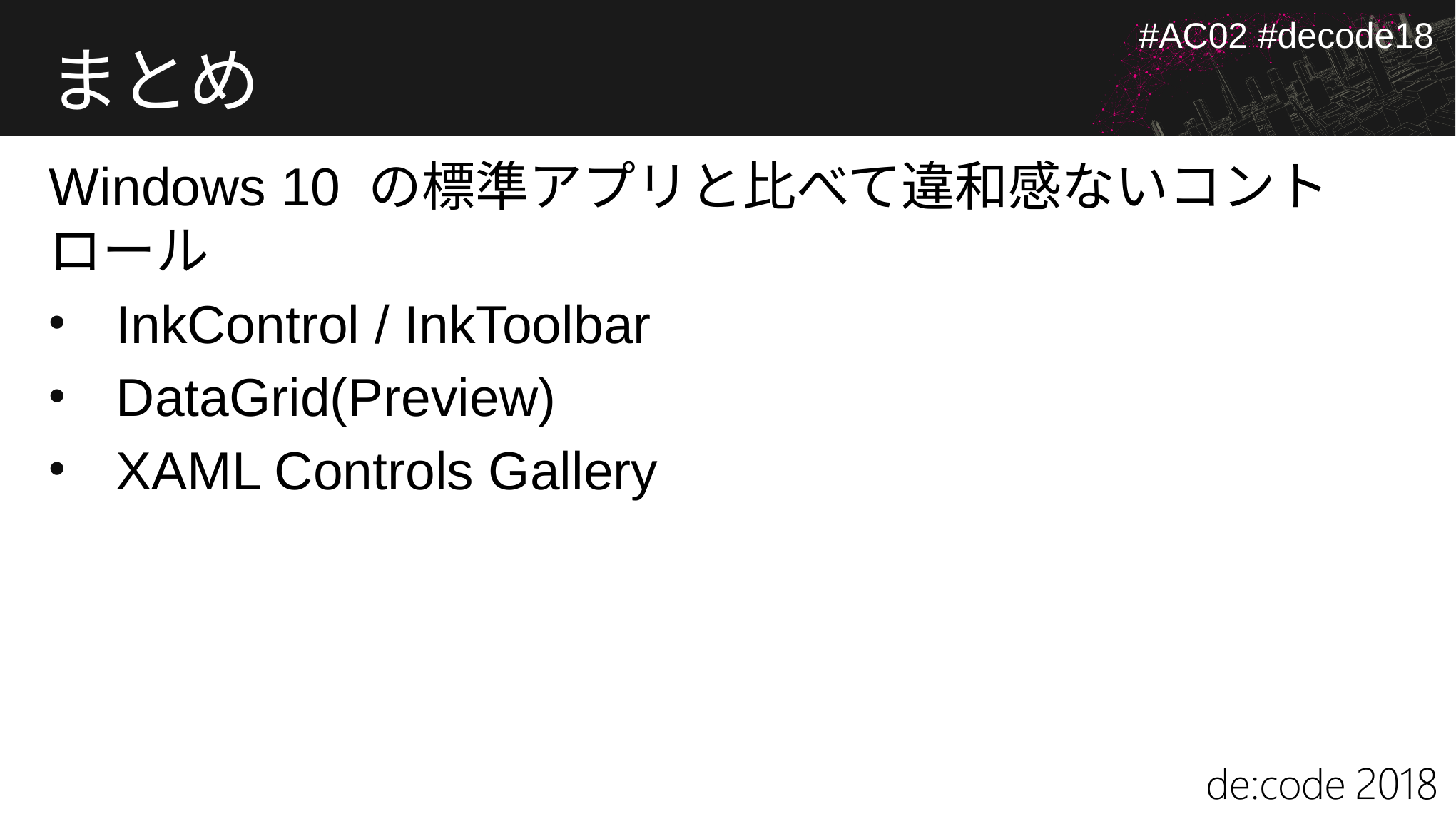

# まとめ
Windows 10 の標準アプリと比べて違和感ないコントロール
InkControl / InkToolbar
DataGrid(Preview)
XAML Controls Gallery